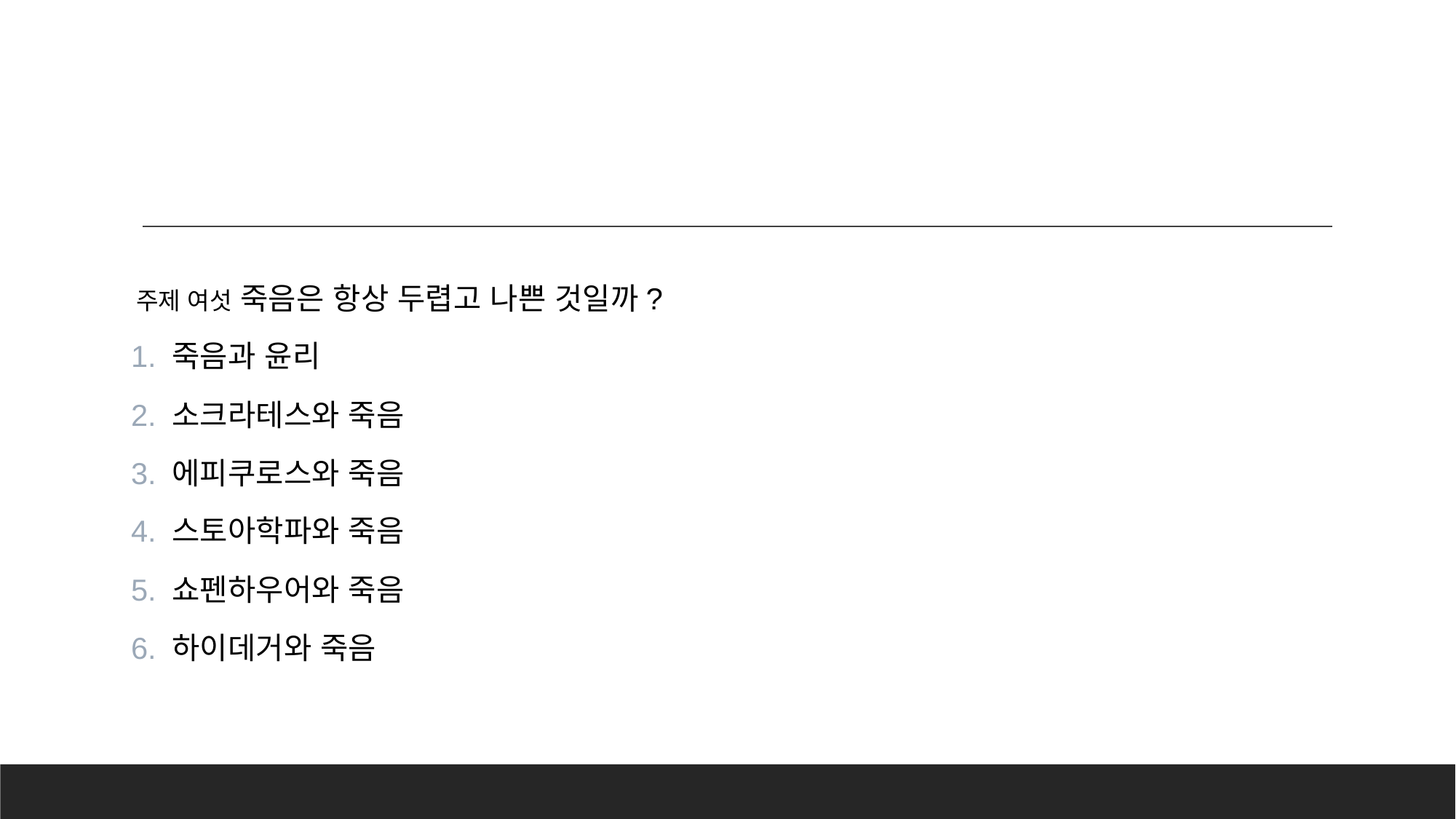

#
주제 여섯 죽음은 항상 두렵고 나쁜 것일까?
죽음과 윤리
소크라테스와 죽음
에피쿠로스와 죽음
스토아학파와 죽음
쇼펜하우어와 죽음
하이데거와 죽음